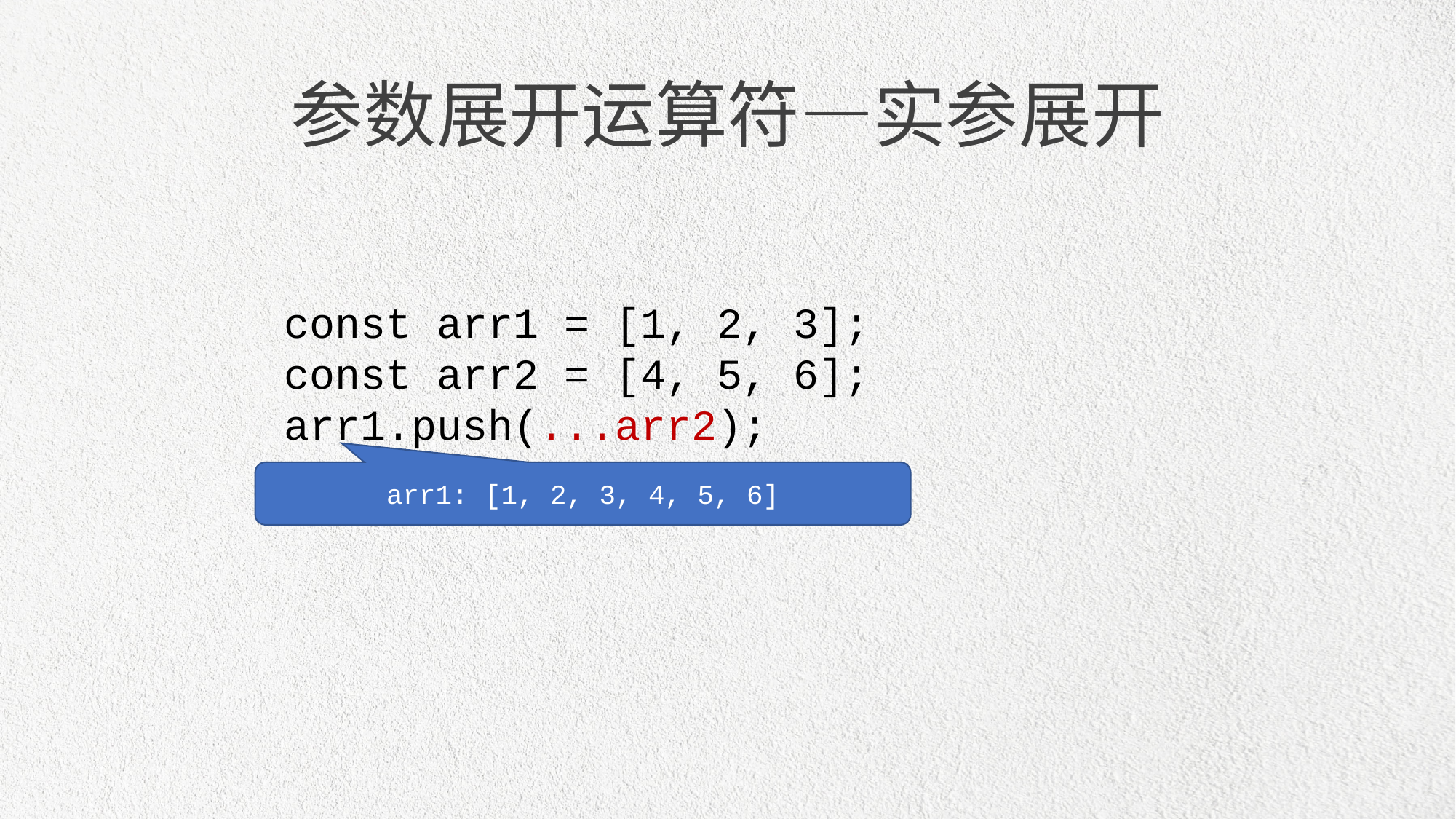

参数展开运算符—实参展开
const arr1 = [1, 2, 3];
const arr2 = [4, 5, 6];
arr1.push(...arr2);
arr1: [1, 2, 3, 4, 5, 6]